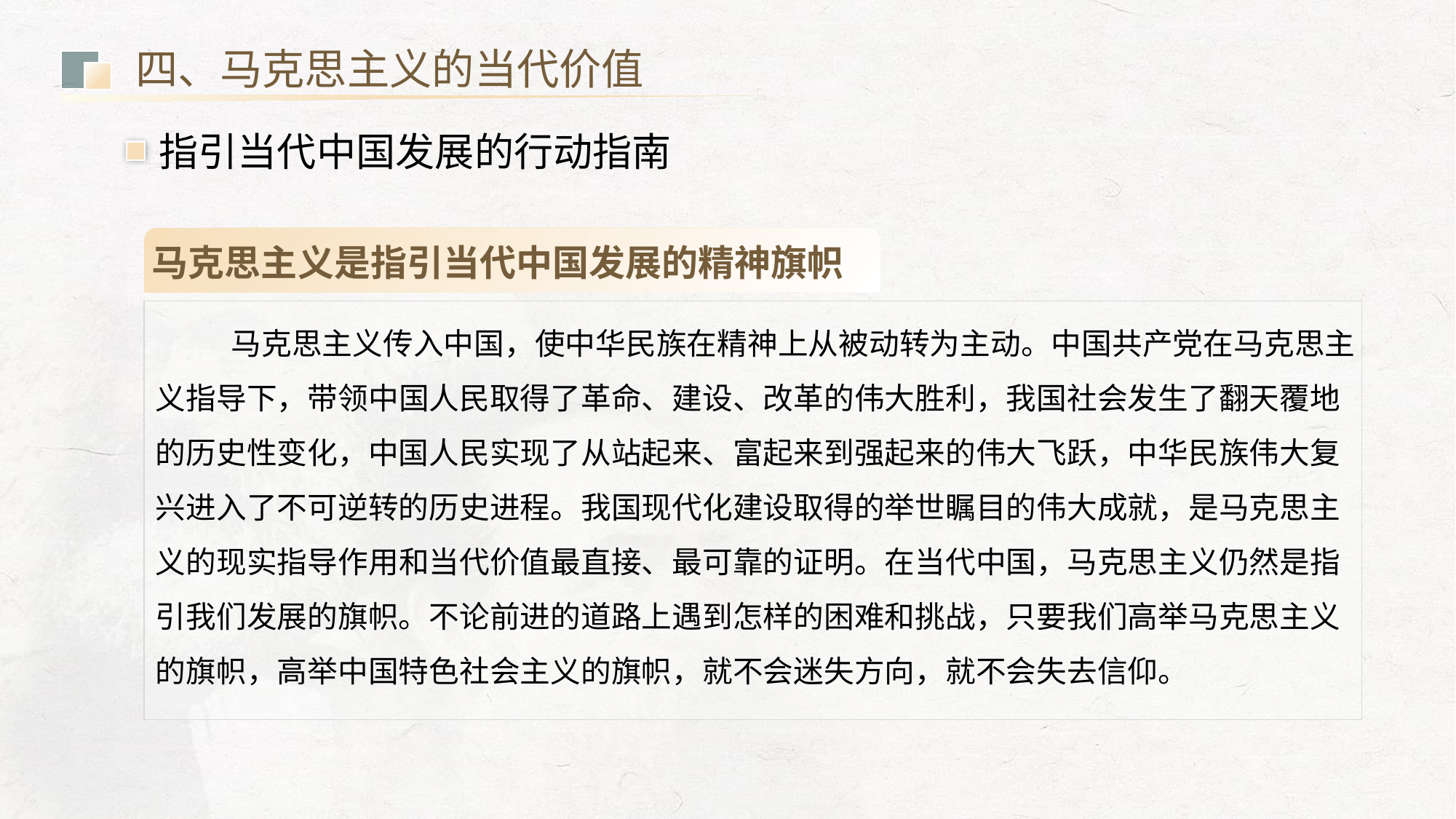

四、马克思主义的当代价值

指引当代中国发展的行动指南

马克思主义是指引当代中国发展的精神旗帜

马克思主义传入中国，使中华民族在精神上从被动转为主动。中国共产党在马克思主义指导下，带领中国人民取得了革命、建设、改革的伟大胜利，我国社会发生了翻天覆地的历史性变化，中国人民实现了从站起来、富起来到强起来的伟大飞跃，中华民族伟大复兴进入了不可逆转的历史进程。我国现代化建设取得的举世瞩目的伟大成就，是马克思主义的现实指导作用和当代价值最直接、最可靠的证明。在当代中国，马克思主义仍然是指引我们发展的旗帜。不论前进的道路上遇到怎样的困难和挑战，只要我们高举马克思主义的旗帜，高举中国特色社会主义的旗帜，就不会迷失方向，就不会失去信仰。